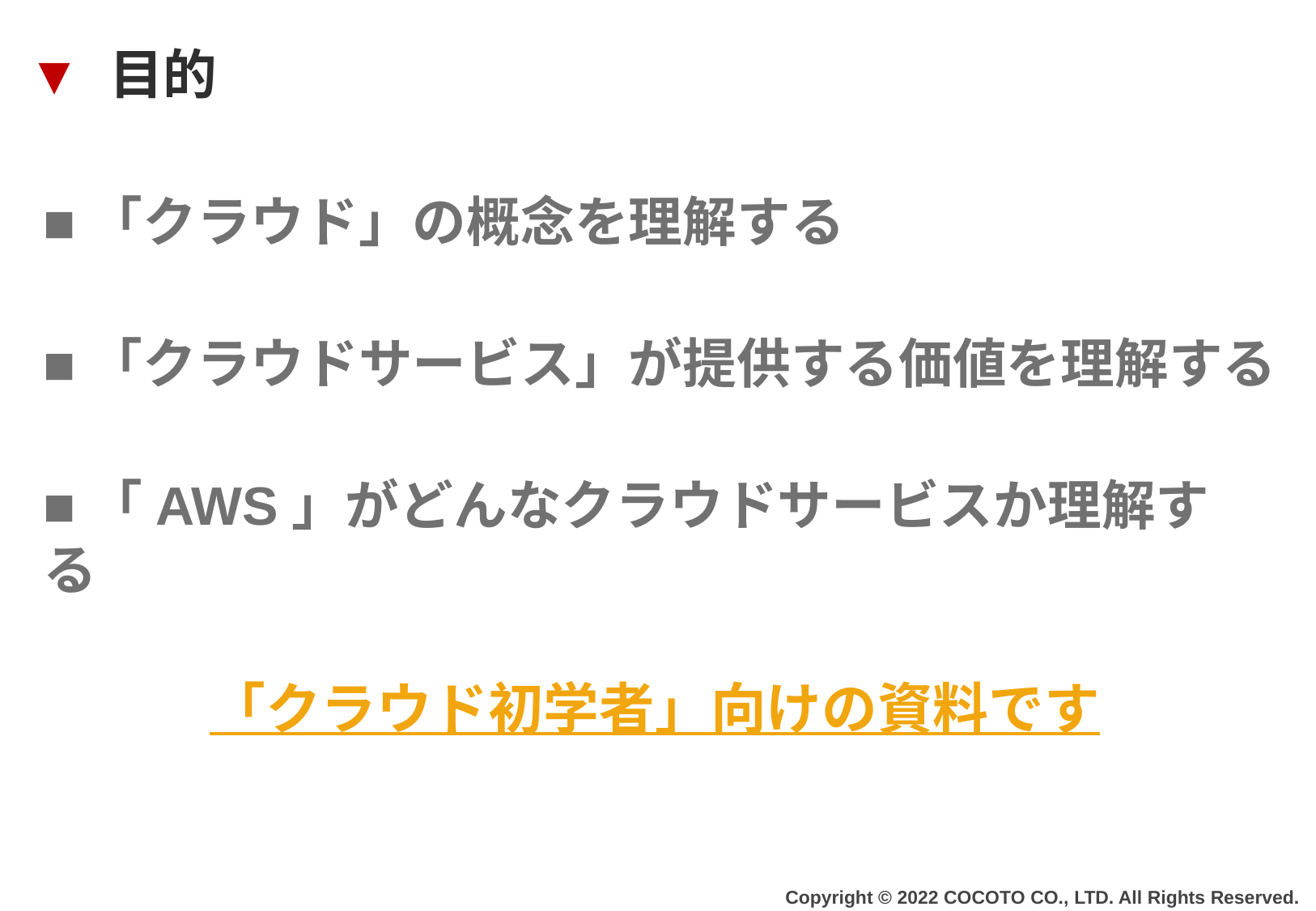

▼ 目的
■「クラウド」の概念を理解する
■「クラウドサービス」が提供する価値を理解する
■「AWS」がどんなクラウドサービスか理解する
「クラウド初学者」向けの資料です
Copyright © 2022 COCOTO CO., LTD. All Rights Reserved.